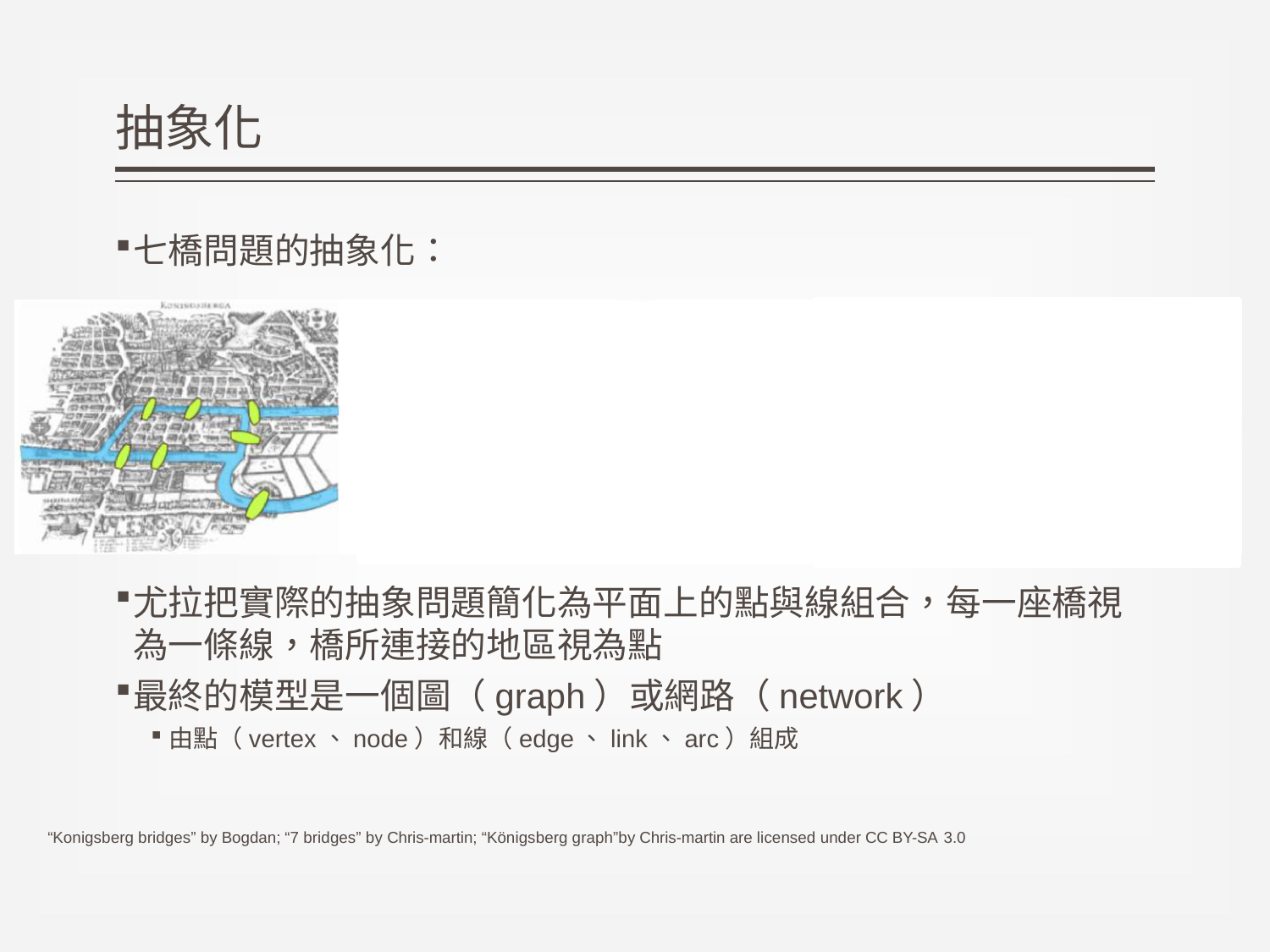

# 抽象化
七橋問題的抽象化：

尤拉把實際的抽象問題簡化為平面上的點與線組合，每一座橋視為一條線，橋所連接的地區視為點
最終的模型是一個圖（graph）或網路（network）
由點（vertex、node）和線（edge、link、arc）組成

“Konigsberg bridges” by Bogdan; “7 bridges” by Chris-martin; “Königsberg graph”by Chris-martin are licensed under CC BY-SA 3.0